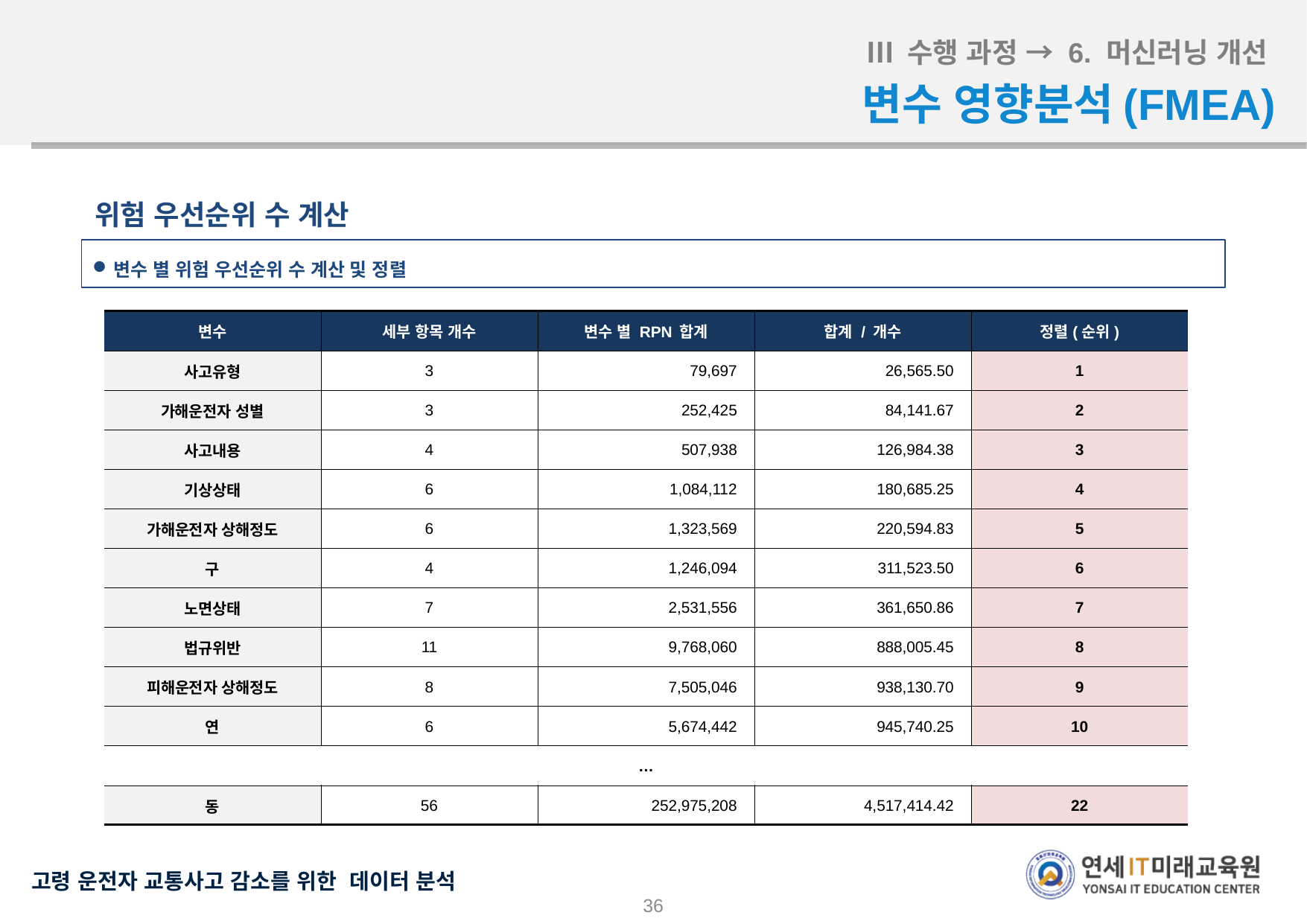

Ⅲ 수행 과정 → 6. 머신러닝 개선
변수 영향분석(FMEA)
위험 우선순위 수 계산

변수 별 위험 우선순위 수 계산 및 정렬
| 변수 | 세부 항목 개수 | 변수 별 RPN 합계 | 합계 / 개수 | 정렬(순위) |
| --- | --- | --- | --- | --- |
| 사고유형 | 3 | 79,697 | 26,565.50 | 1 |
| 가해운전자 성별 | 3 | 252,425 | 84,141.67 | 2 |
| 사고내용 | 4 | 507,938 | 126,984.38 | 3 |
| 기상상태 | 6 | 1,084,112 | 180,685.25 | 4 |
| 가해운전자 상해정도 | 6 | 1,323,569 | 220,594.83 | 5 |
| 구 | 4 | 1,246,094 | 311,523.50 | 6 |
| 노면상태 | 7 | 2,531,556 | 361,650.86 | 7 |
| 법규위반 | 11 | 9,768,060 | 888,005.45 | 8 |
| 피해운전자 상해정도 | 8 | 7,505,046 | 938,130.70 | 9 |
| 연 | 6 | 5,674,442 | 945,740.25 | 10 |
| … |  |  |  |  |
| 동 | 56 | 252,975,208 | 4,517,414.42 | 22 |
36